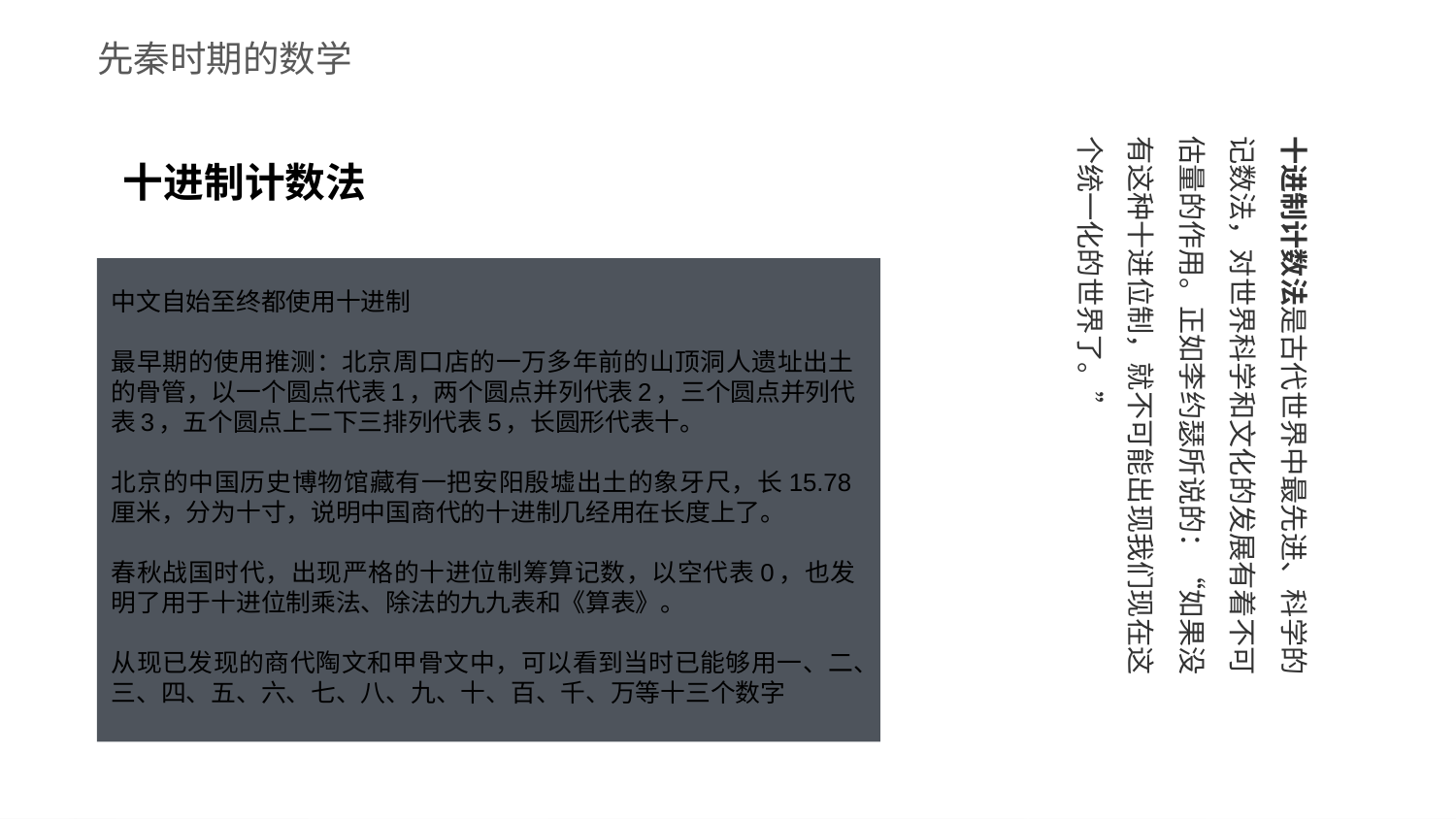

先秦时期的数学
十进制计数法是古代世界中最先进、科学的记数法，对世界科学和文化的发展有着不可估量的作用。正如李约瑟所说的：“如果没有这种十进位制，就不可能出现我们现在这个统一化的世界了。”
十进制计数法

中文自始至终都使用十进制

最早期的使用推测：北京周口店的一万多年前的山顶洞人遗址出土的骨管，以一个圆点代表1，两个圆点并列代表2，三个圆点并列代表3，五个圆点上二下三排列代表5，长圆形代表十。

北京的中国历史博物馆藏有一把安阳殷墟出土的象牙尺，长15.78厘米，分为十寸，说明中国商代的十进制几经用在长度上了。

春秋战国时代，出现严格的十进位制筹算记数，以空代表0，也发明了用于十进位制乘法、除法的九九表和《算表》。

从现已发现的商代陶文和甲骨文中，可以看到当时已能够用一、二、三、四、五、六、七、八、九、十、百、千、万等十三个数字